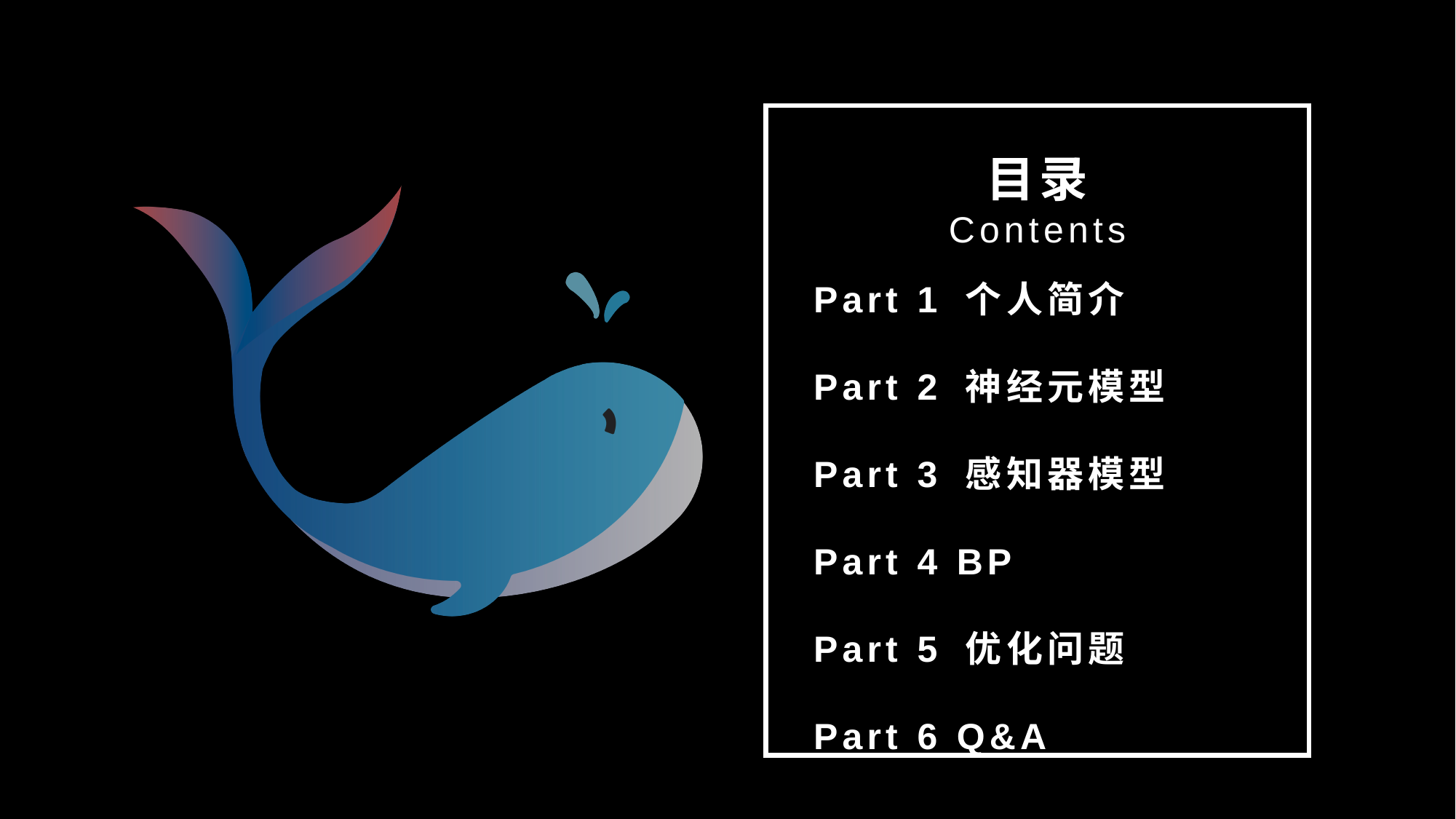

目录
Contents

Part 1 个人简介
Part 2 神经元模型
Part 3 感知器模型
Part 4 BP
Part 5 优化问题
Part 6 Q&A